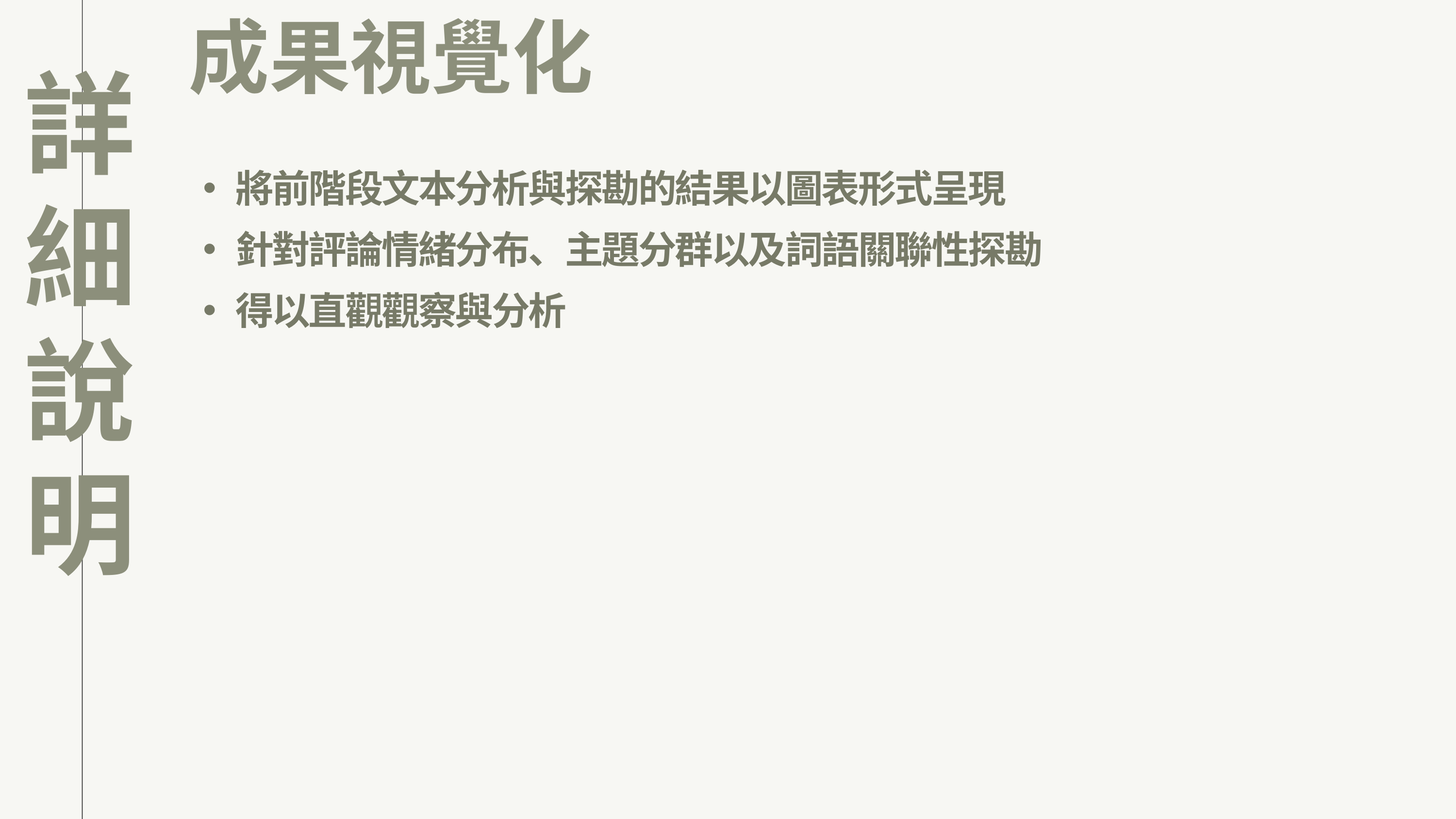

成果視覺化
詳細說明
將前階段文本分析與探勘的結果以圖表形式呈現
針對評論情緒分布、主題分群以及詞語關聯性探勘
得以直觀觀察與分析